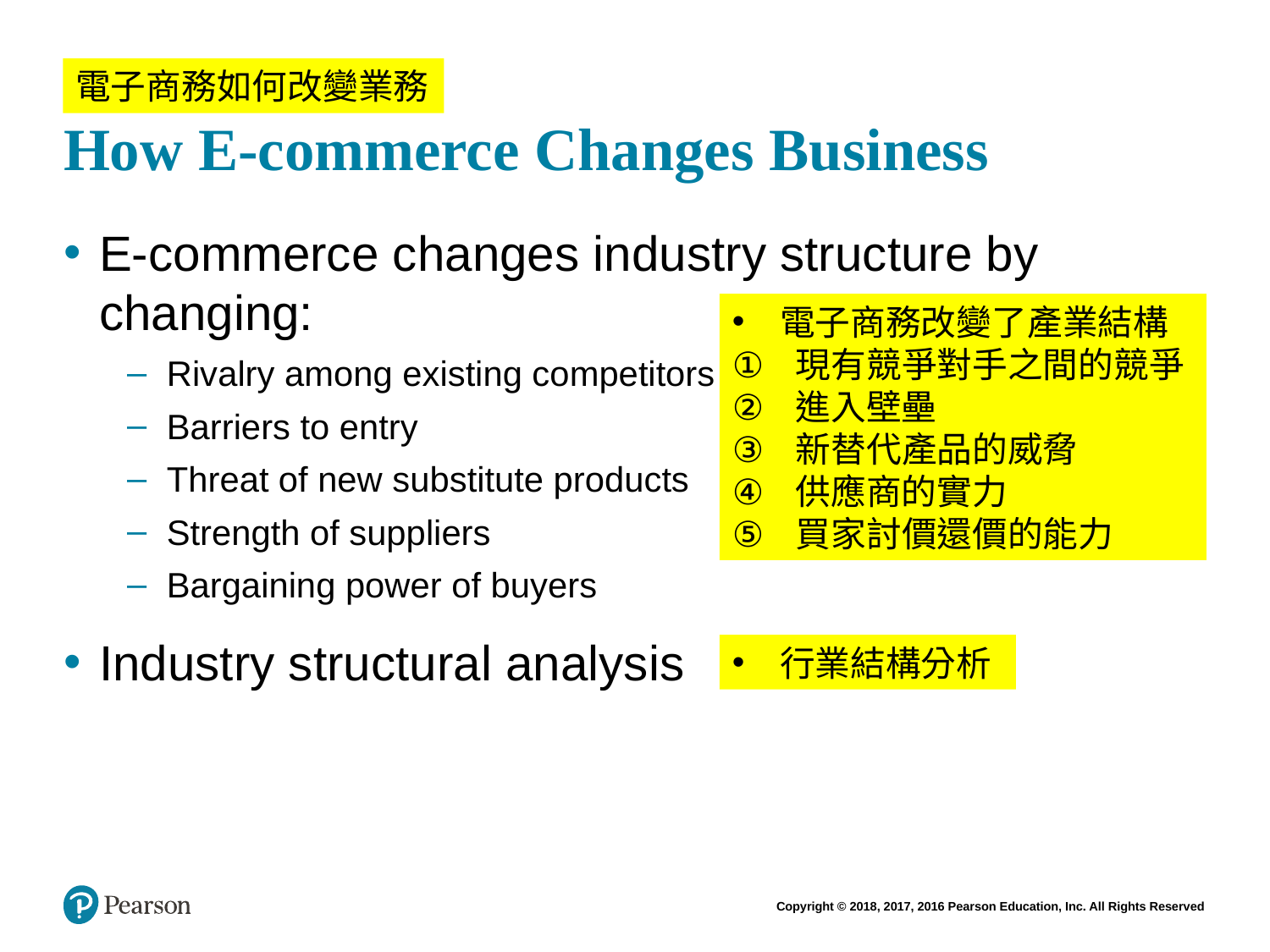

# How E-commerce Changes Business
電子商務如何改變業務
E-commerce changes industry structure by changing:
Rivalry among existing competitors
Barriers to entry
Threat of new substitute products
Strength of suppliers
Bargaining power of buyers
Industry structural analysis
電子商務改變了產業結構
現有競爭對手之間的競爭
進入壁壘
新替代產品的威脅
供應商的實力
買家討價還價的能力
行業結構分析